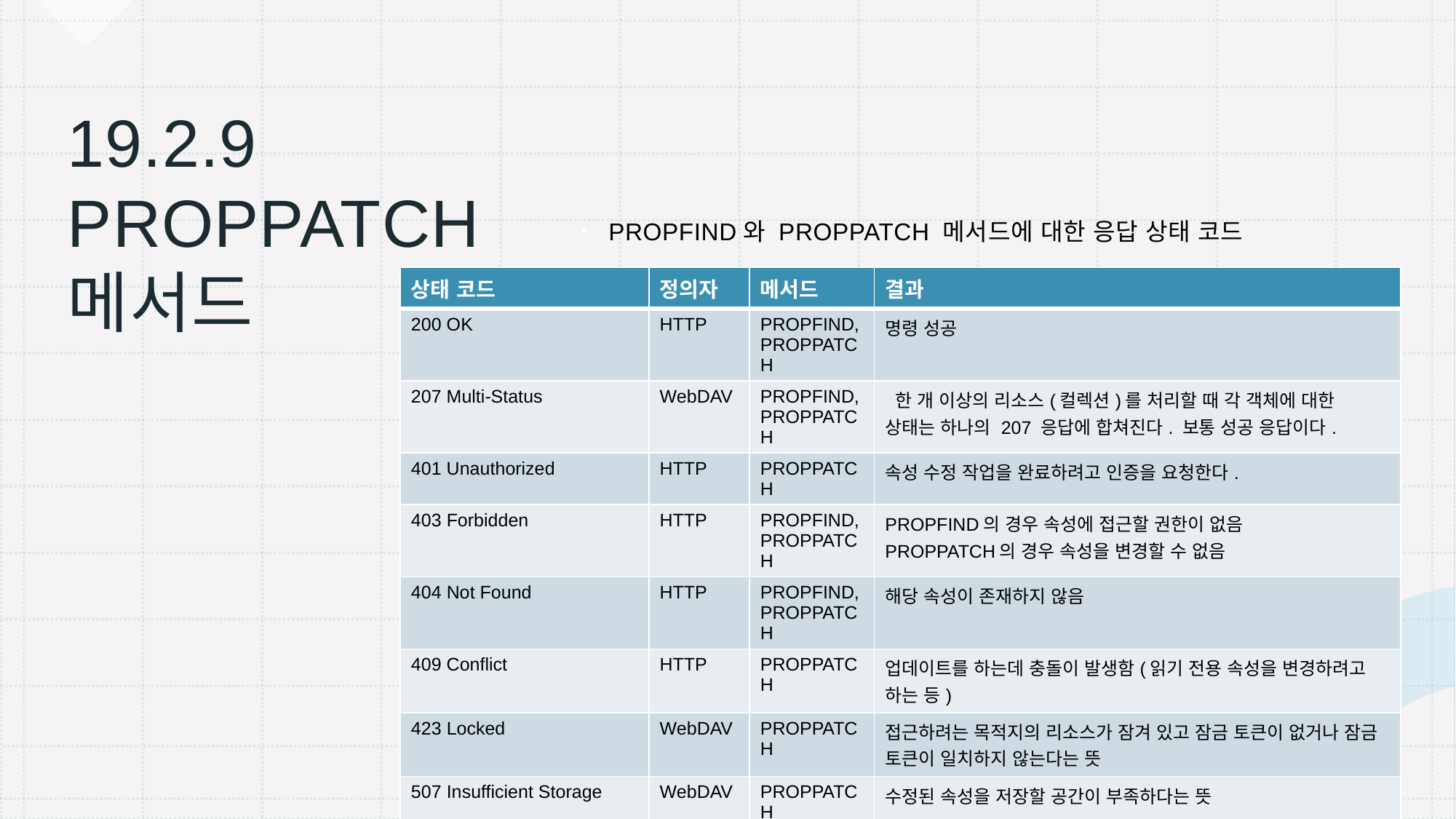

PROPFIND와 PROPPATCH 메서드에 대한 응답 상태 코드

# 19.2.9 PROPPATCH 메서드
| 상태 코드 | 정의자 | 메서드 | 결과 |
| --- | --- | --- | --- |
| 200 OK | HTTP | PROPFIND, PROPPATCH | 명령 성공 |
| 207 Multi-Status | WebDAV | PROPFIND, PROPPATCH | 한 개 이상의 리소스(컬렉션)를 처리할 때 각 객체에 대한 상태는 하나의 207 응답에 합쳐진다. 보통 성공 응답이다. |
| 401 Unauthorized | HTTP | PROPPATCH | 속성 수정 작업을 완료하려고 인증을 요청한다. |
| 403 Forbidden | HTTP | PROPFIND, PROPPATCH | PROPFIND의 경우 속성에 접근할 권한이 없음 PROPPATCH의 경우 속성을 변경할 수 없음 |
| 404 Not Found | HTTP | PROPFIND, PROPPATCH | 해당 속성이 존재하지 않음 |
| 409 Conflict | HTTP | PROPPATCH | 업데이트를 하는데 충돌이 발생함(읽기 전용 속성을 변경하려고 하는 등) |
| 423 Locked | WebDAV | PROPPATCH | 접근하려는 목적지의 리소스가 잠겨 있고 잠금 토큰이 없거나 잠금 토큰이 일치하지 않는다는 뜻 |
| 507 Insufficient Storage | WebDAV | PROPPATCH | 수정된 속성을 저장할 공간이 부족하다는 뜻 |